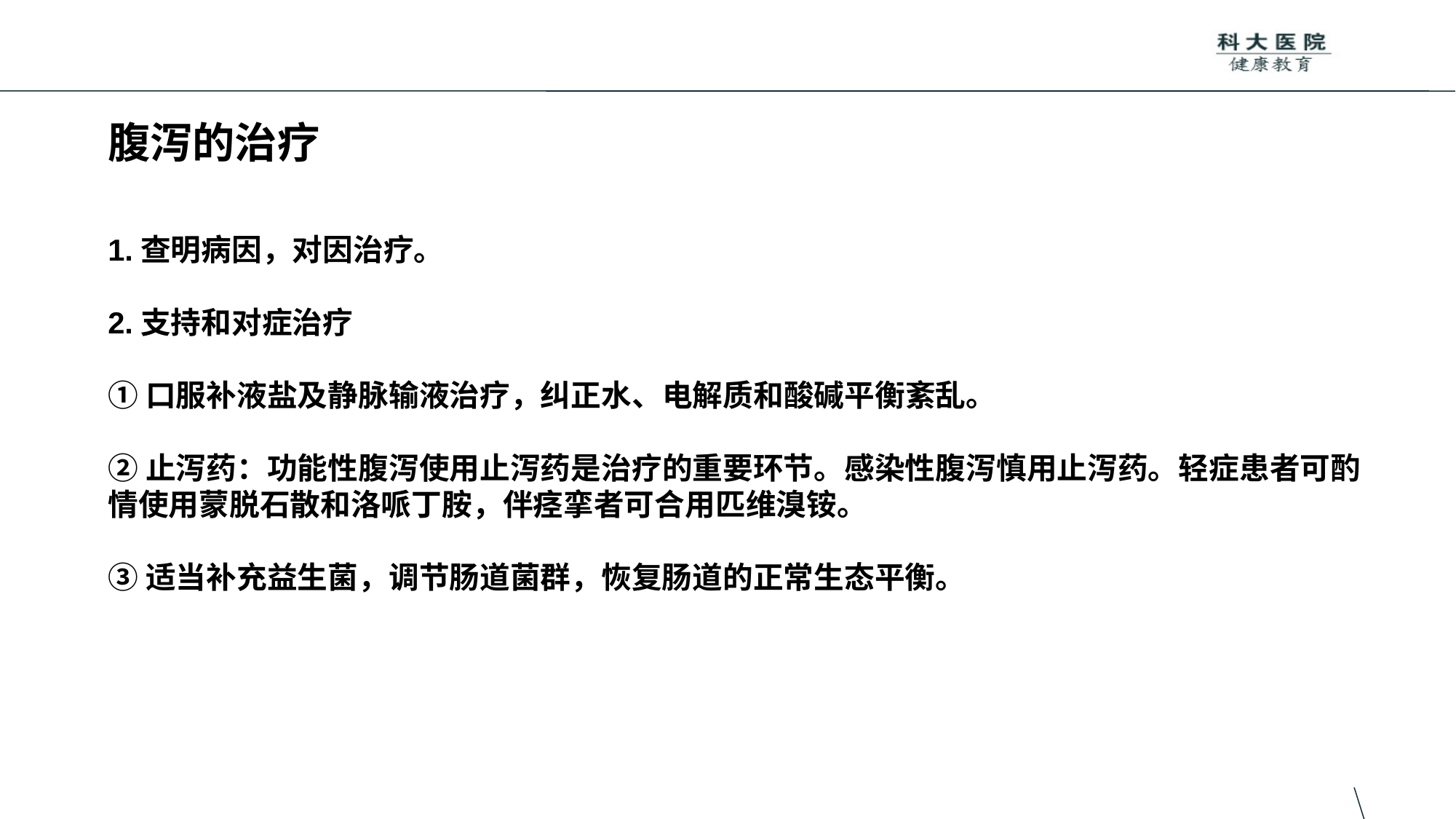

# 腹泻的治疗
1.查明病因，对因治疗。

2.支持和对症治疗

①口服补液盐及静脉输液治疗，纠正水、电解质和酸碱平衡紊乱。

②止泻药：功能性腹泻使用止泻药是治疗的重要环节。感染性腹泻慎用止泻药。轻症患者可酌情使用蒙脱石散和洛哌丁胺，伴痉挛者可合用匹维溴铵。

③适当补充益生菌，调节肠道菌群，恢复肠道的正常生态平衡。